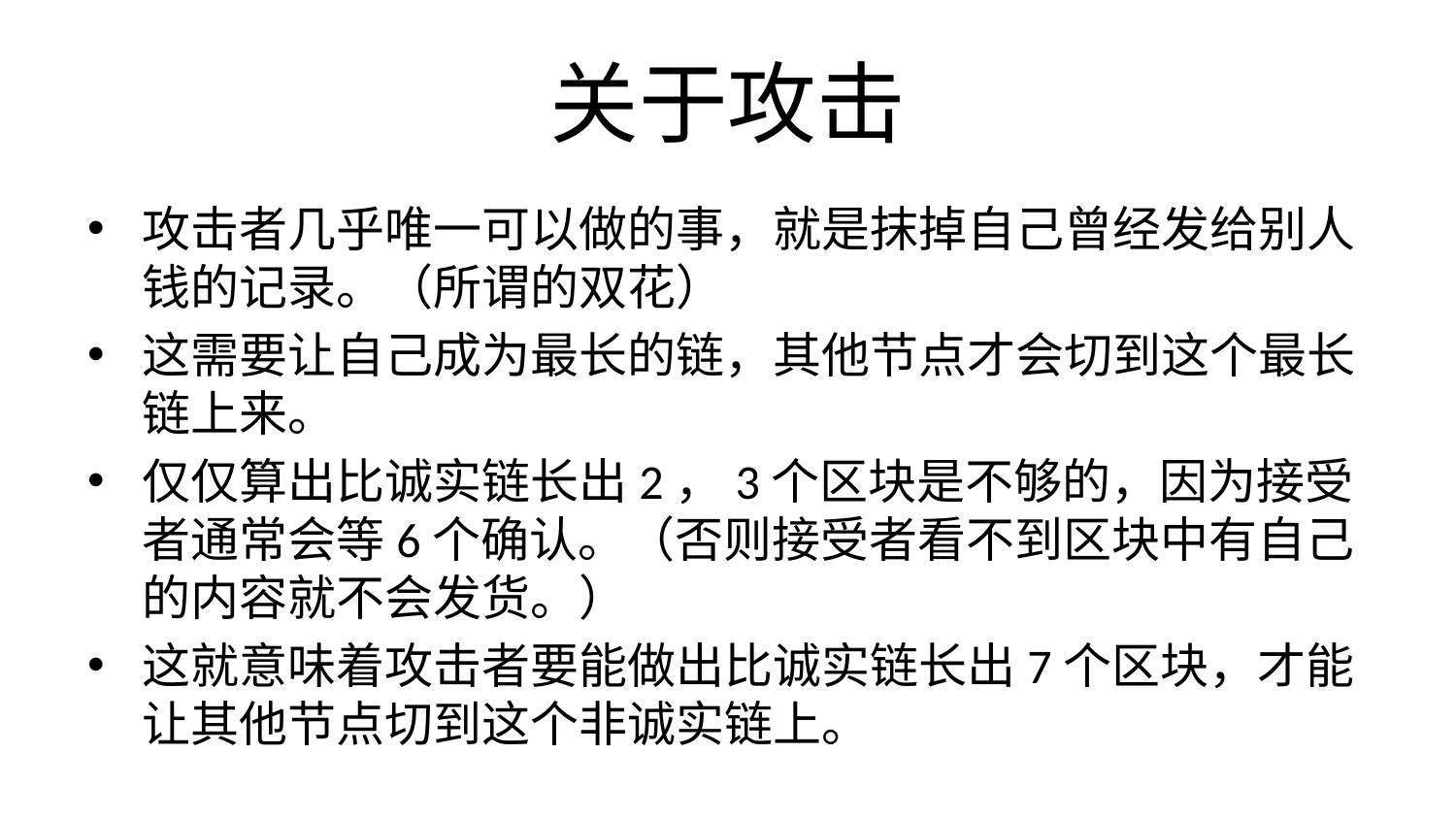

# 关于攻击
攻击者几乎唯一可以做的事，就是抹掉自己曾经发给别人钱的记录。（所谓的双花）
这需要让自己成为最长的链，其他节点才会切到这个最长链上来。
仅仅算出比诚实链长出2，3个区块是不够的，因为接受者通常会等6个确认。（否则接受者看不到区块中有自己的内容就不会发货。）
这就意味着攻击者要能做出比诚实链长出7个区块，才能让其他节点切到这个非诚实链上。